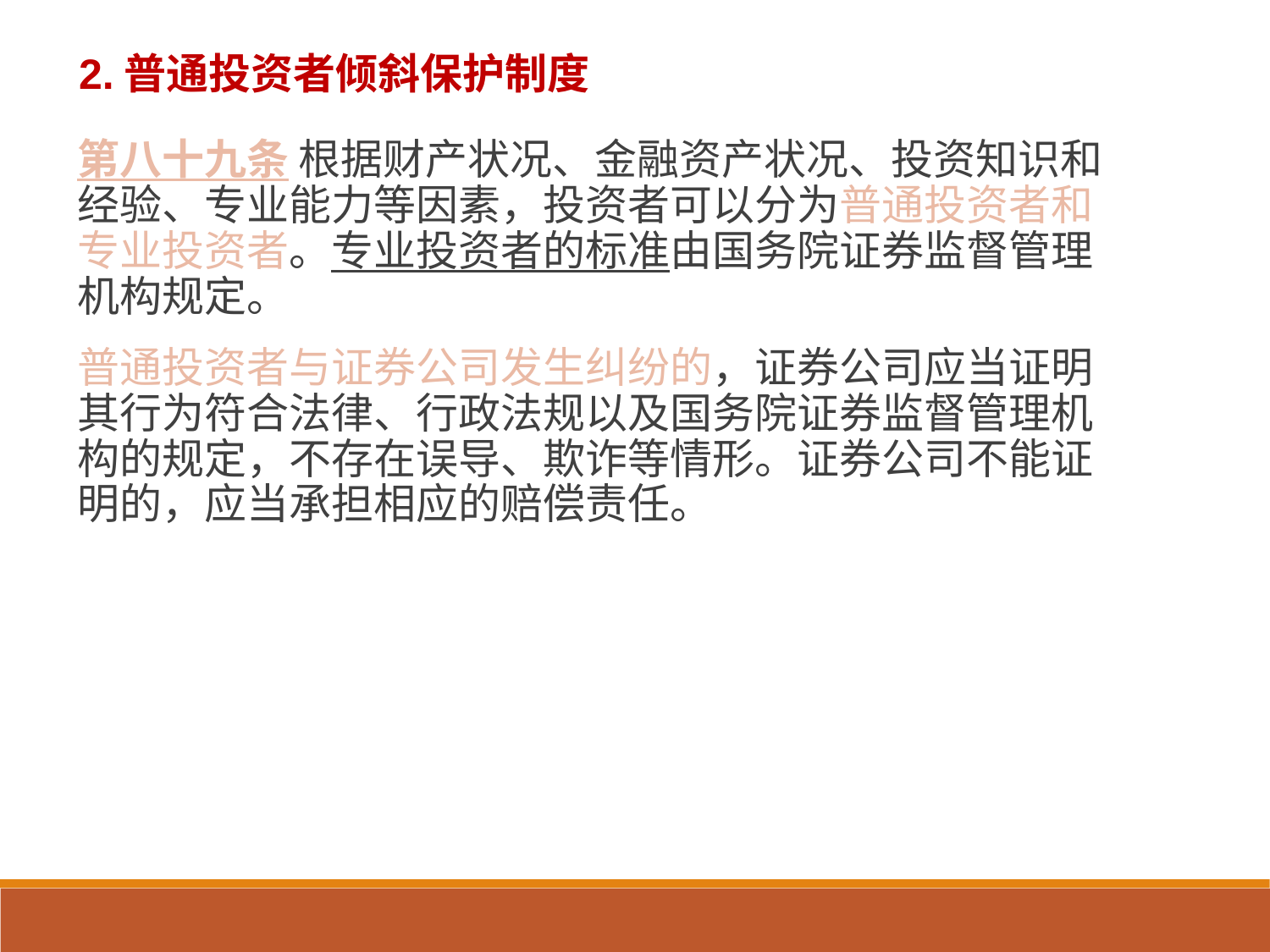

# 2.普通投资者倾斜保护制度
第八十九条 根据财产状况、金融资产状况、投资知识和经验、专业能力等因素，投资者可以分为普通投资者和专业投资者。专业投资者的标准由国务院证券监督管理机构规定。
普通投资者与证券公司发生纠纷的，证券公司应当证明其行为符合法律、行政法规以及国务院证券监督管理机构的规定，不存在误导、欺诈等情形。证券公司不能证明的，应当承担相应的赔偿责任。